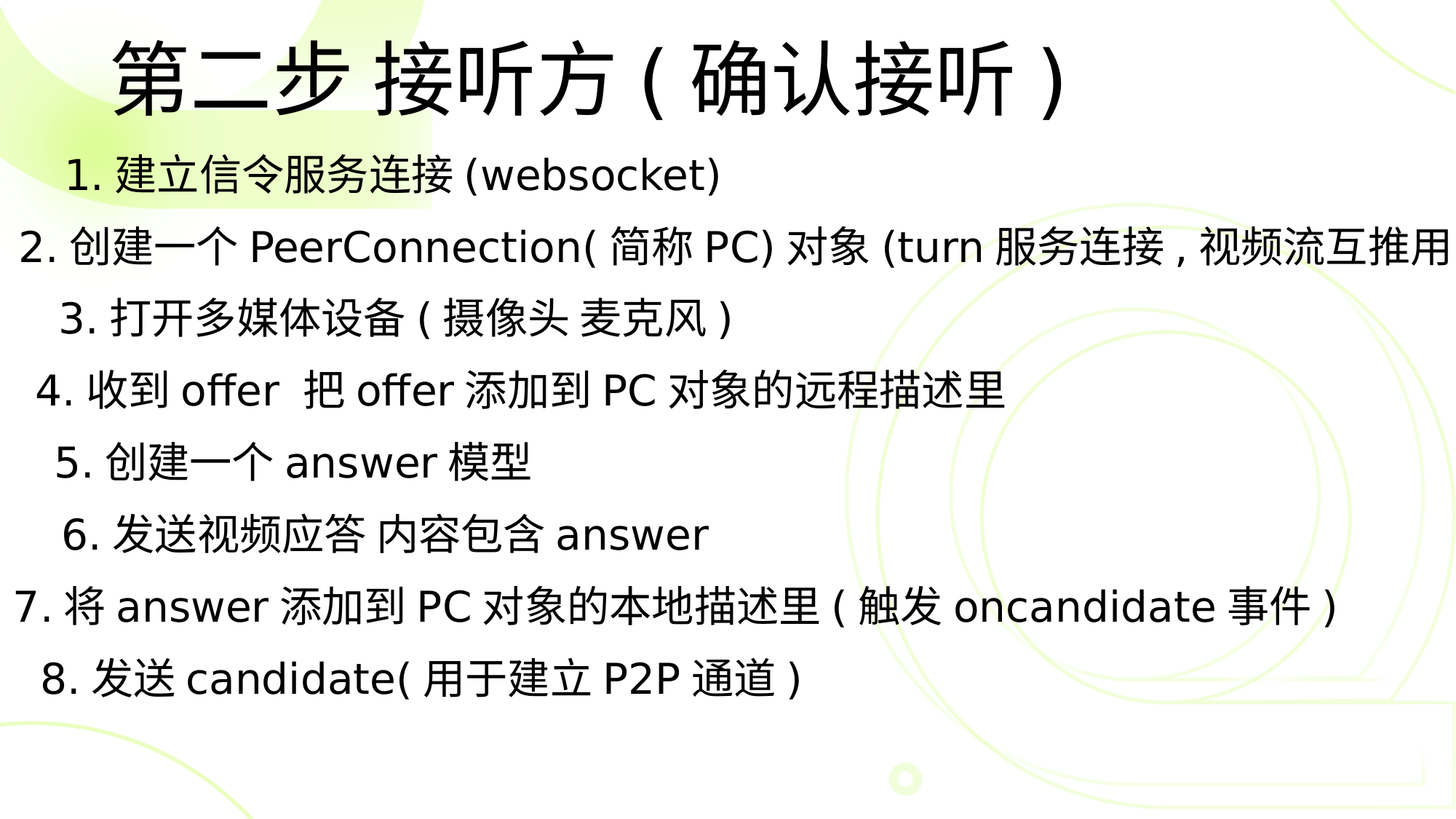

第二步 接听方(确认接听)
1.建立信令服务连接(websocket)
2.创建一个PeerConnection(简称PC)对象(turn服务连接,视频流互推用)
3.打开多媒体设备(摄像头 麦克风)
4.收到offer 把offer添加到PC对象的远程描述里
5.创建一个answer模型
6.发送视频应答 内容包含answer
7.将answer添加到PC对象的本地描述里(触发oncandidate事件)
8.发送candidate(用于建立P2P通道)